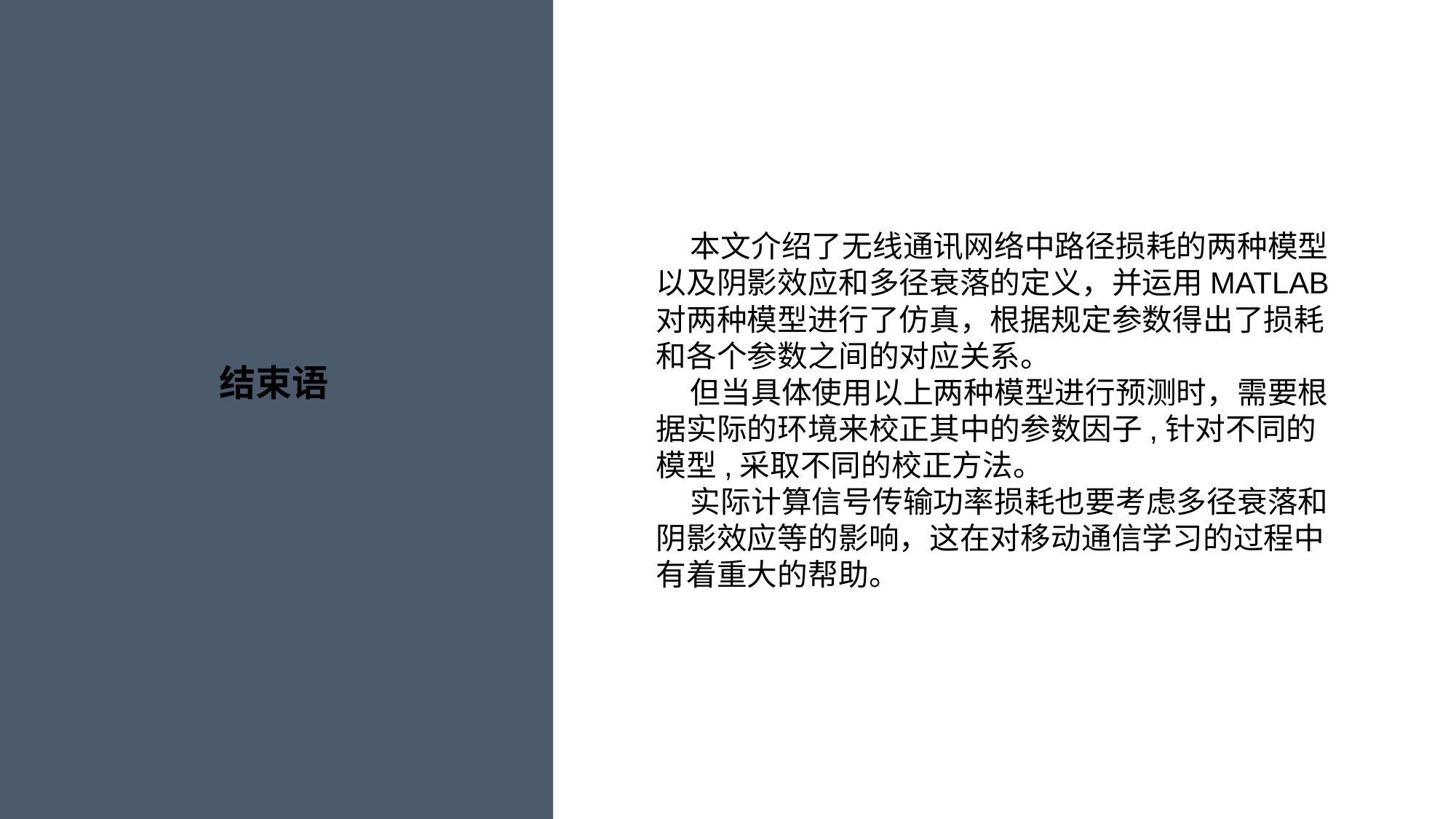

本文介绍了无线通讯网络中路径损耗的两种模型以及阴影效应和多径衰落的定义，并运用MATLAB对两种模型进行了仿真，根据规定参数得出了损耗和各个参数之间的对应关系。
    但当具体使用以上两种模型进行预测时，需要根据实际的环境来校正其中的参数因子,针对不同的模型,采取不同的校正方法。
    实际计算信号传输功率损耗也要考虑多径衰落和阴影效应等的影响，这在对移动通信学习的过程中有着重大的帮助。

结束语